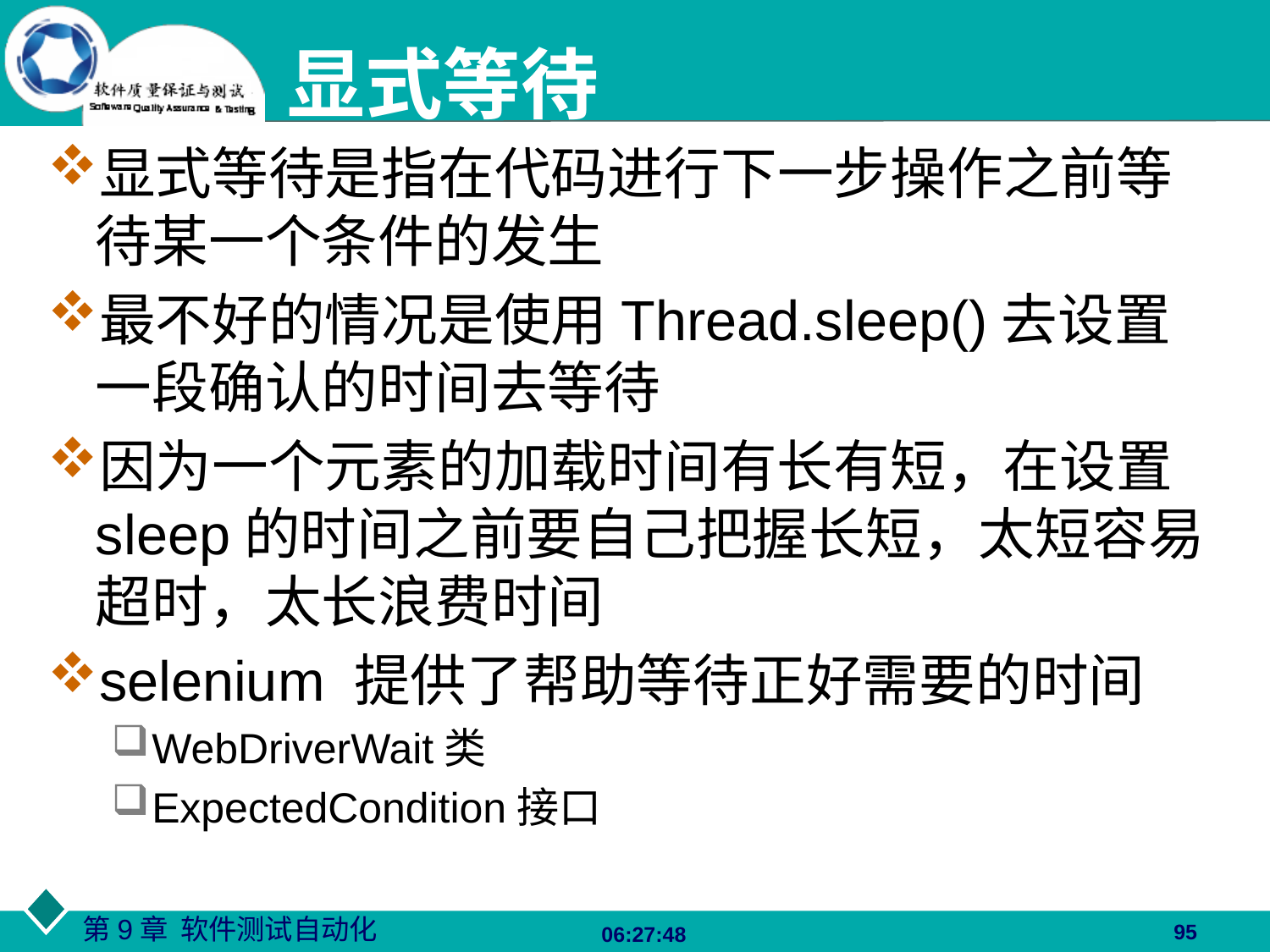

# 显式等待
显式等待是指在代码进行下一步操作之前等待某一个条件的发生
最不好的情况是使用Thread.sleep()去设置一段确认的时间去等待
因为一个元素的加载时间有长有短，在设置sleep的时间之前要自己把握长短，太短容易超时，太长浪费时间
selenium 提供了帮助等待正好需要的时间
WebDriverWait类
ExpectedCondition接口
95
06:27:48